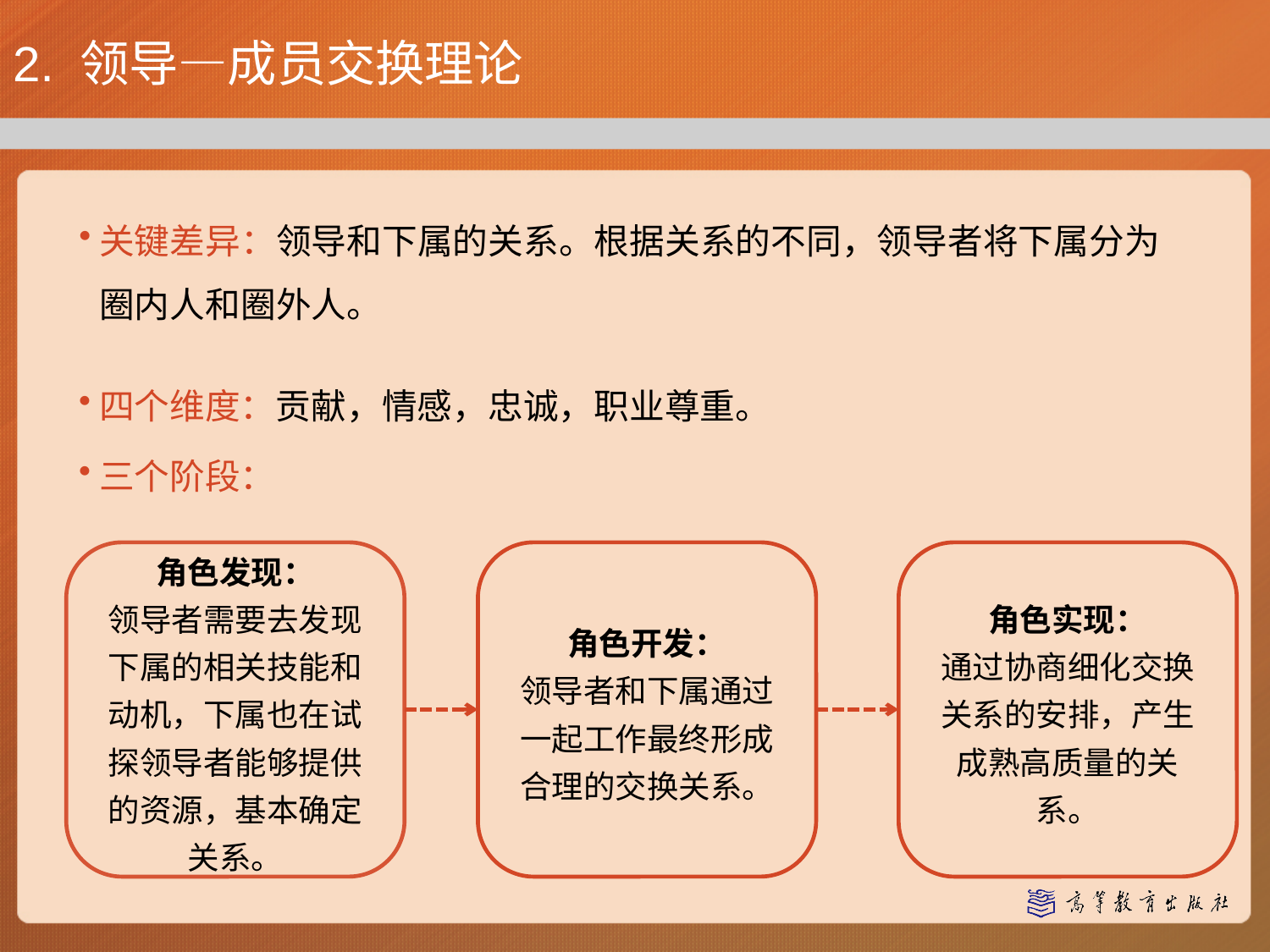

# 2. 领导—成员交换理论
关键差异：领导和下属的关系。根据关系的不同，领导者将下属分为圈内人和圈外人。

四个维度：贡献，情感，忠诚，职业尊重。
三个阶段：
角色发现：
领导者需要去发现下属的相关技能和动机，下属也在试探领导者能够提供的资源，基本确定关系。
角色开发：
领导者和下属通过一起工作最终形成合理的交换关系。
角色实现：
通过协商细化交换关系的安排，产生成熟高质量的关系。